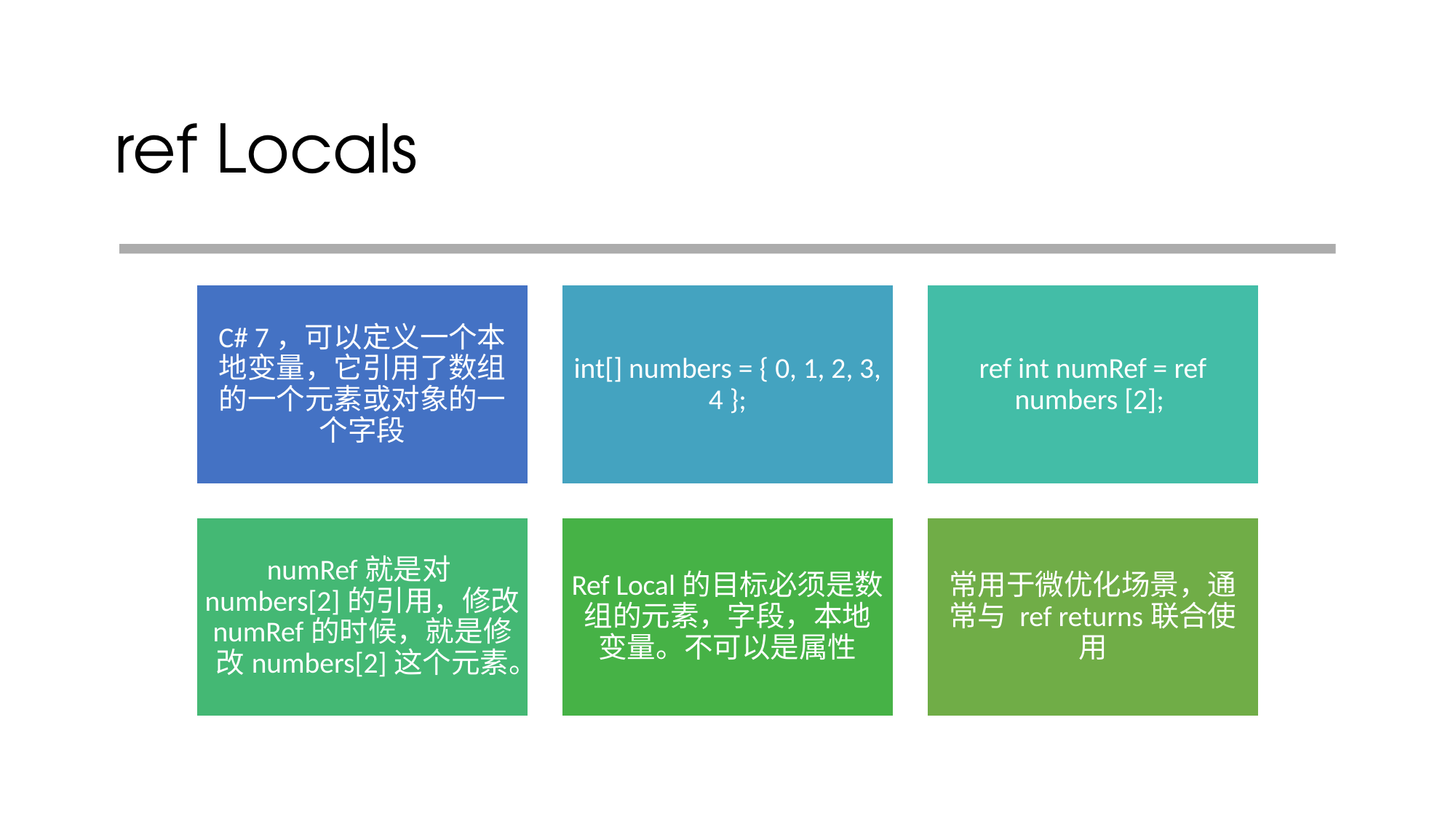

# ref Locals

C# 7，可以定义一个本地变量，它引用了数组的一个元素或对象的一个字段
int[] numbers = { 0, 1, 2, 3, 4 };
ref int numRef = ref numbers [2];
numRef就是对numbers[2]的引用，修改numRef的时候，就是修改numbers[2]这个元素。
Ref Local的目标必须是数组的元素，字段，本地变量。不可以是属性
常用于微优化场景，通常与 ref returns联合使用